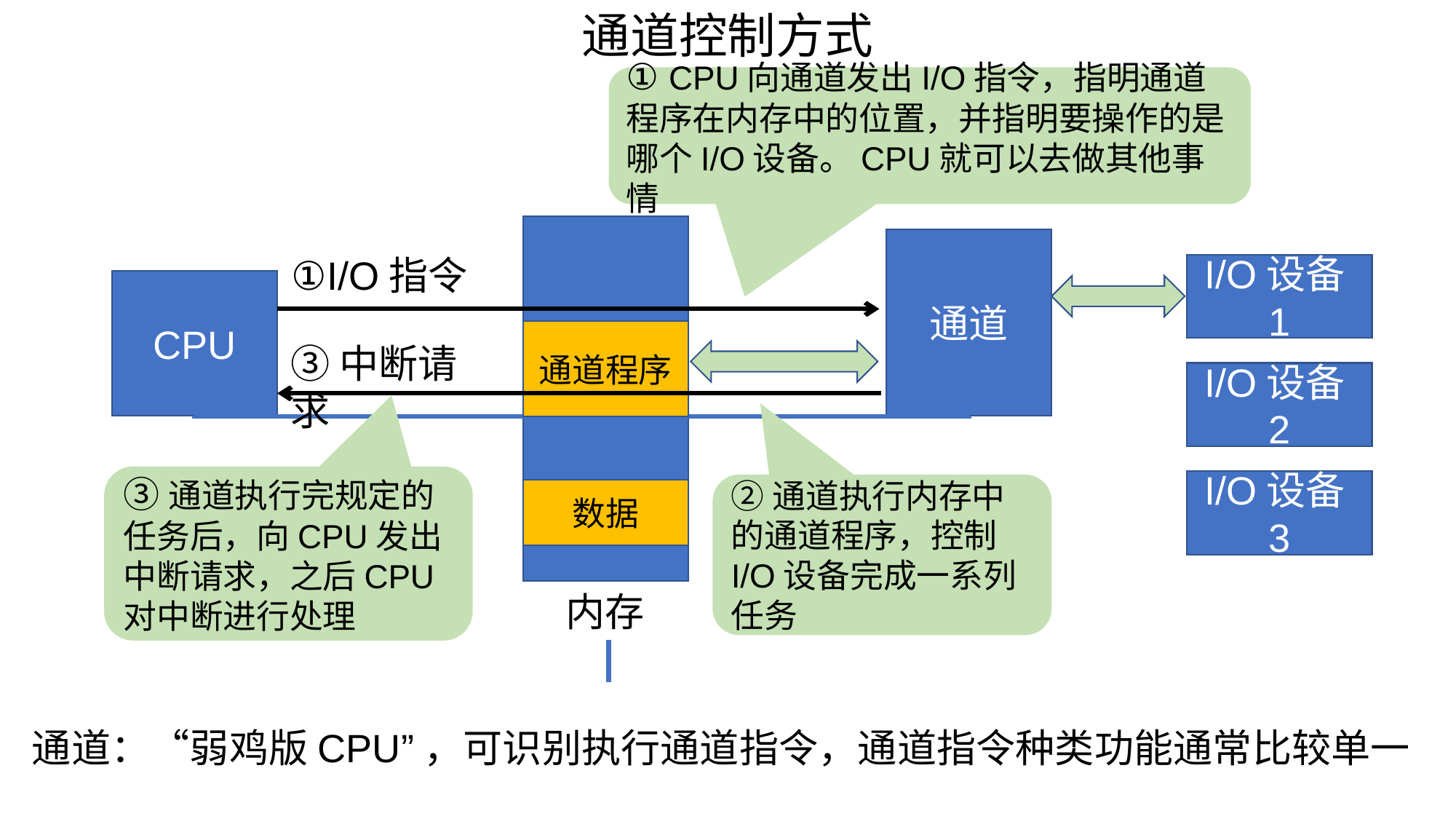

通道控制方式
① CPU向通道发出I/O指令，指明通道程序在内存中的位置，并指明要操作的是哪个I/O设备。CPU就可以去做其他事情

通道
①I/O指令
I/O设备1
CPU

通道程序
③中断请求

I/O设备2
③通道执行完规定的任务后，向CPU发出中断请求，之后CPU对中断进行处理
I/O设备3
②通道执行内存中的通道程序，控制I/O设备完成一系列任务
数据
内存
通道：“弱鸡版CPU”，可识别执行通道指令，通道指令种类功能通常比较单一